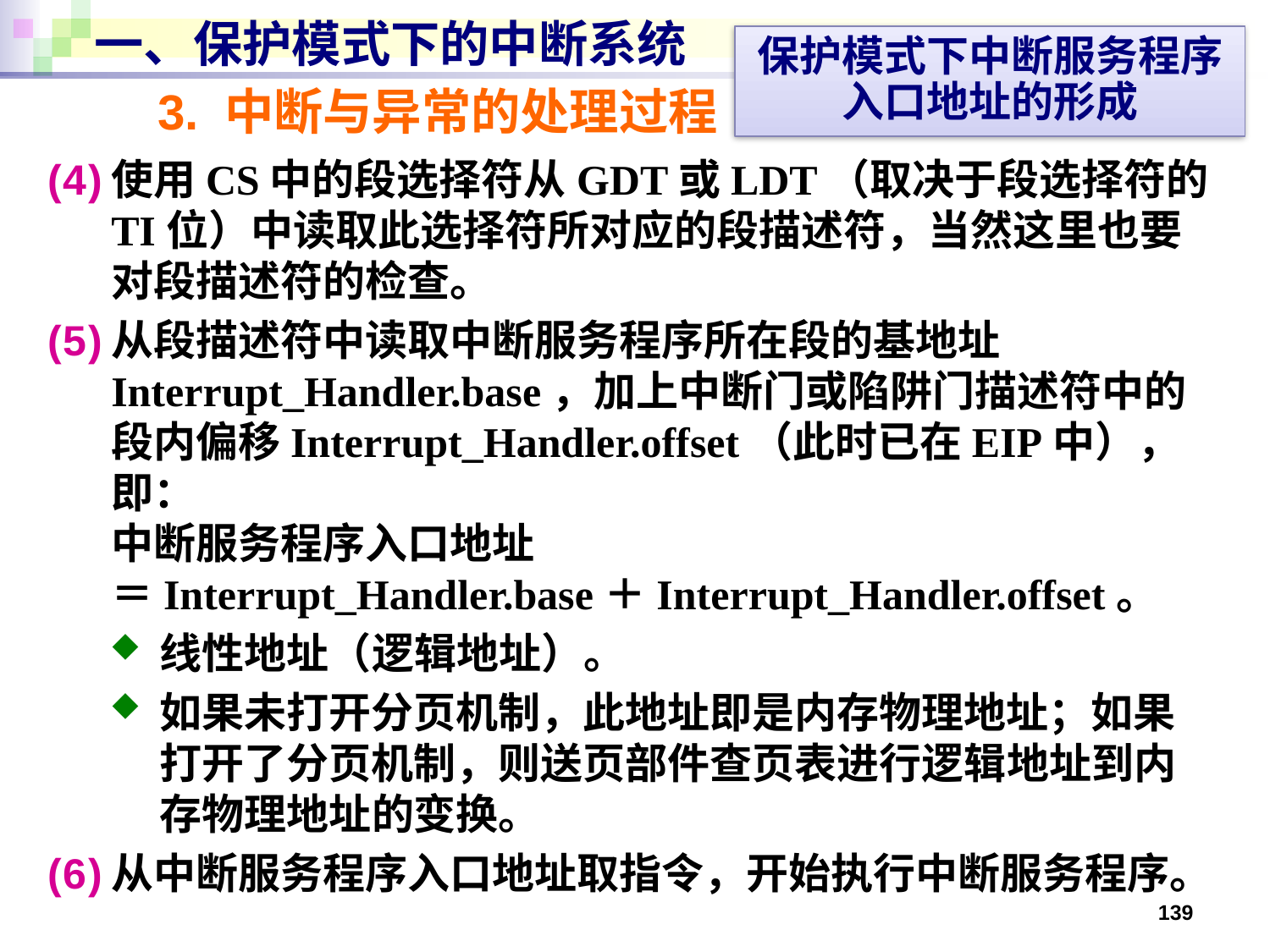

# 一、保护模式下的中断系统
保护模式下中断服务程序
入口地址的形成
3. 中断与异常的处理过程
使用CS中的段选择符从GDT或LDT（取决于段选择符的TI位）中读取此选择符所对应的段描述符，当然这里也要对段描述符的检查。
从段描述符中读取中断服务程序所在段的基地址Interrupt_Handler.base，加上中断门或陷阱门描述符中的段内偏移Interrupt_Handler.offset（此时已在EIP中），即：
中断服务程序入口地址
＝Interrupt_Handler.base＋Interrupt_Handler.offset。
线性地址（逻辑地址）。
如果未打开分页机制，此地址即是内存物理地址；如果打开了分页机制，则送页部件查页表进行逻辑地址到内存物理地址的变换。
从中断服务程序入口地址取指令，开始执行中断服务程序。
139